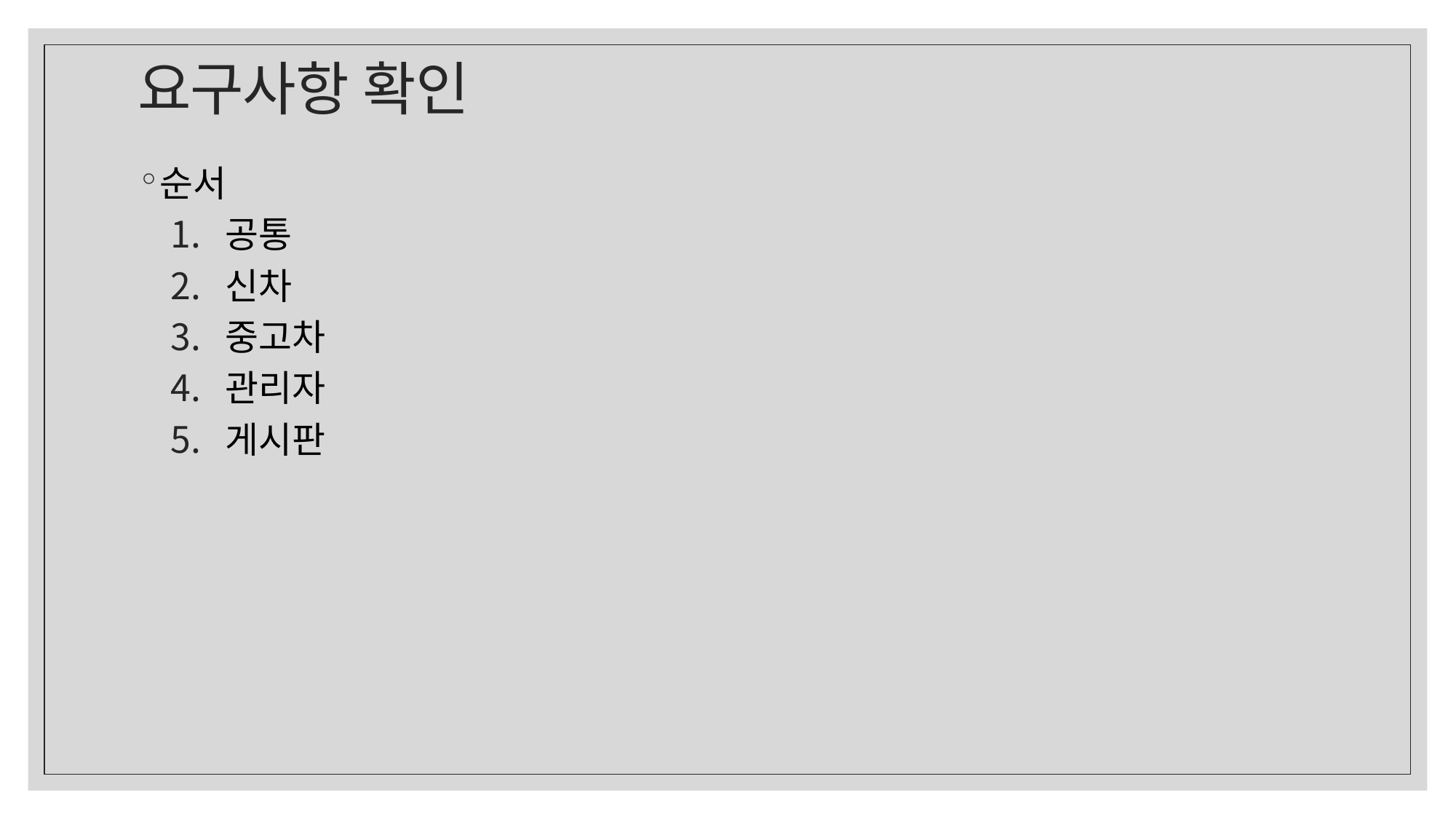

# 요구사항 확인
순서
공통
신차
중고차
관리자
게시판